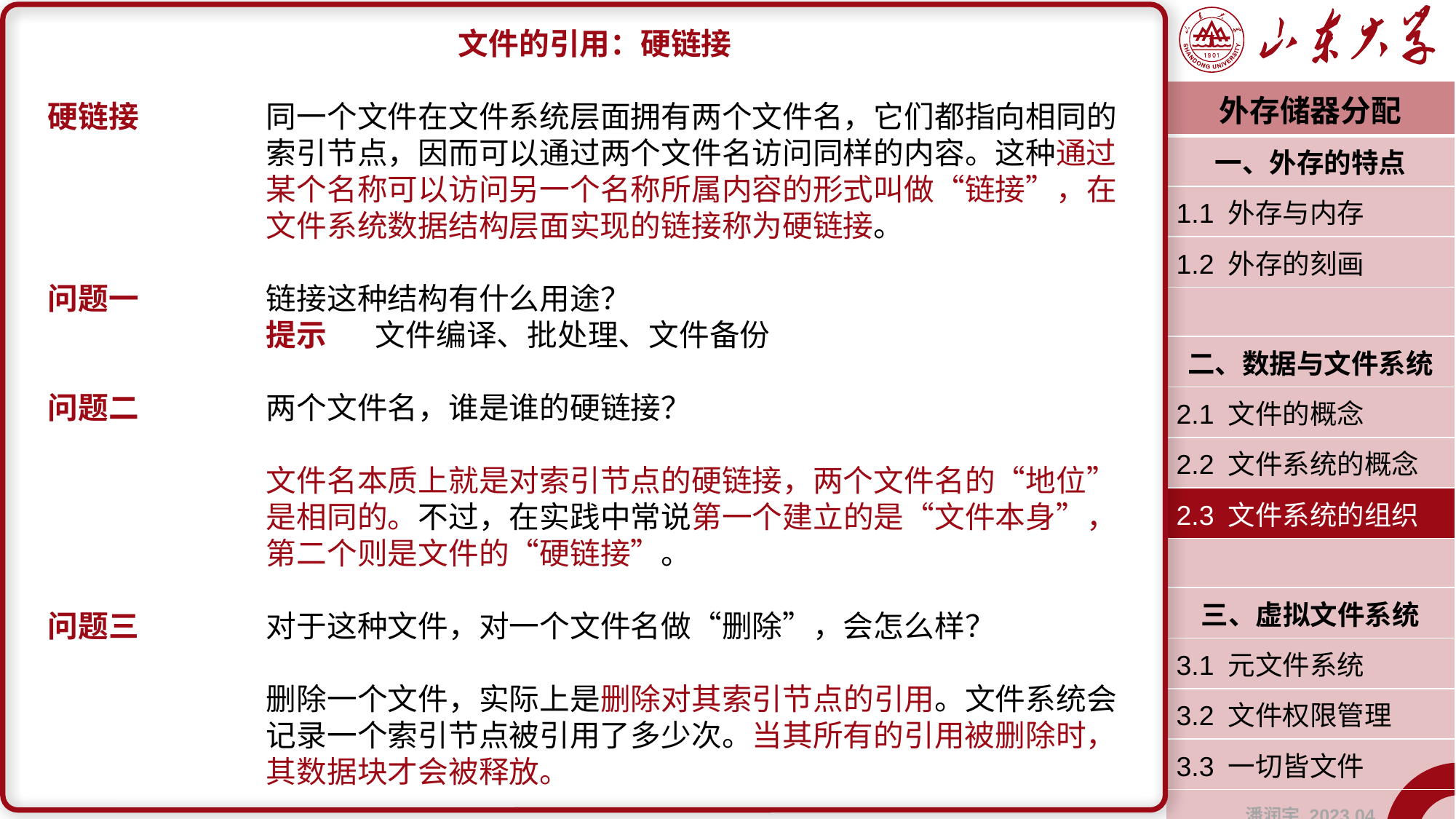

文件的引用：硬链接

硬链接		同一个文件在文件系统层面拥有两个文件名，它们都指向相同的			索引节点，因而可以通过两个文件名访问同样的内容。这种通过			某个名称可以访问另一个名称所属内容的形式叫做“链接”，在			文件系统数据结构层面实现的链接称为硬链接。

问题一		链接这种结构有什么用途？
		提示	文件编译、批处理、文件备份

问题二		两个文件名，谁是谁的硬链接？

		文件名本质上就是对索引节点的硬链接，两个文件名的“地位”			是相同的。不过，在实践中常说第一个建立的是“文件本身”，			第二个则是文件的“硬链接”。

问题三		对于这种文件，对一个文件名做“删除”，会怎么样？

		删除一个文件，实际上是删除对其索引节点的引用。文件系统会			记录一个索引节点被引用了多少次。当其所有的引用被删除时，			其数据块才会被释放。
| 外存储器分配 |
| --- |
| 一、外存的特点 |
| 1.1 外存与内存 |
| 1.2 外存的刻画 |
|  |
| 二、数据与文件系统 |
| 2.1 文件的概念 |
| 2.2 文件系统的概念 |
| 2.3 文件系统的组织 |
|  |
| 三、虚拟文件系统 |
| 3.1 元文件系统 |
| 3.2 文件权限管理 |
| 3.3 一切皆文件 |
| 潘润宇 2023.04 |